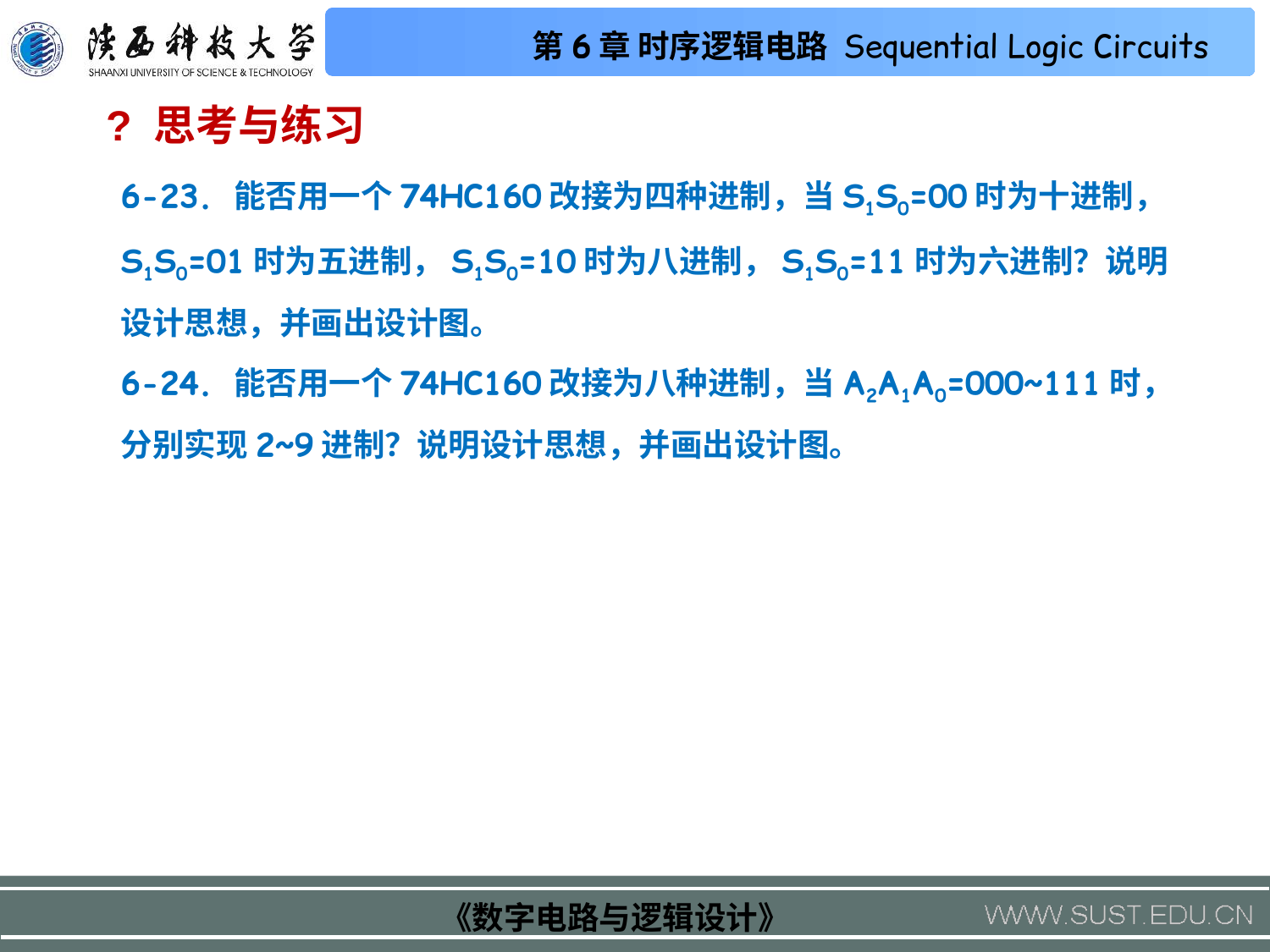

? 思考与练习
6-23. 能否用一个74HC160改接为四种进制，当S1S0=00时为十进制，S1S0=01时为五进制，S1S0=10时为八进制，S1S0=11时为六进制？说明设计思想，并画出设计图。
6-24. 能否用一个74HC160改接为八种进制，当A2A1A0=000~111时，分别实现2~9进制？说明设计思想，并画出设计图。